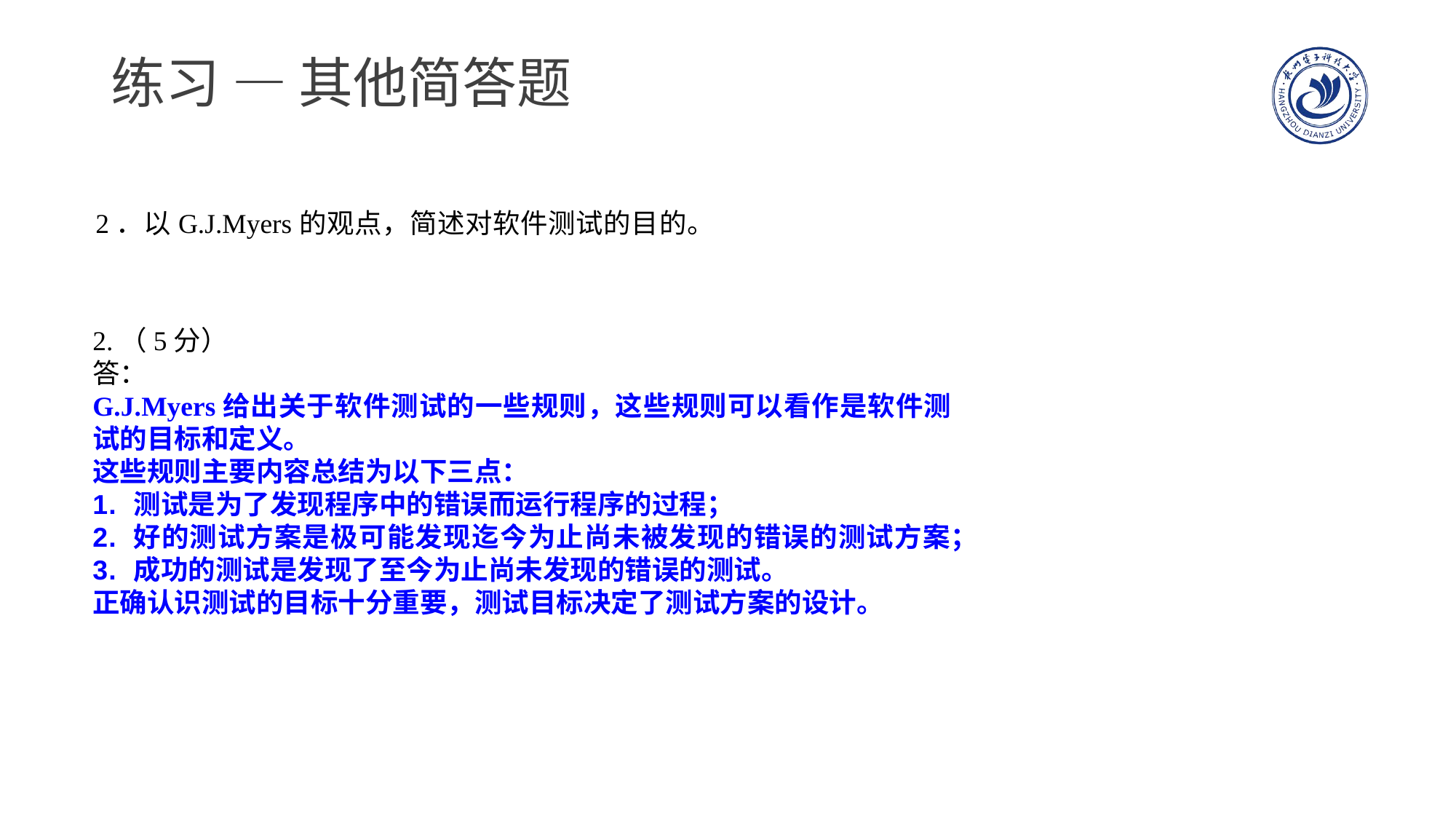

# 练习 — 其他简答题
2．以G.J.Myers的观点，简述对软件测试的目的。
2.（5分）
答：
G.J.Myers给出关于软件测试的一些规则，这些规则可以看作是软件测试的目标和定义。
这些规则主要内容总结为以下三点：
测试是为了发现程序中的错误而运行程序的过程；
好的测试方案是极可能发现迄今为止尚未被发现的错误的测试方案；
成功的测试是发现了至今为止尚未发现的错误的测试。
正确认识测试的目标十分重要，测试目标决定了测试方案的设计。